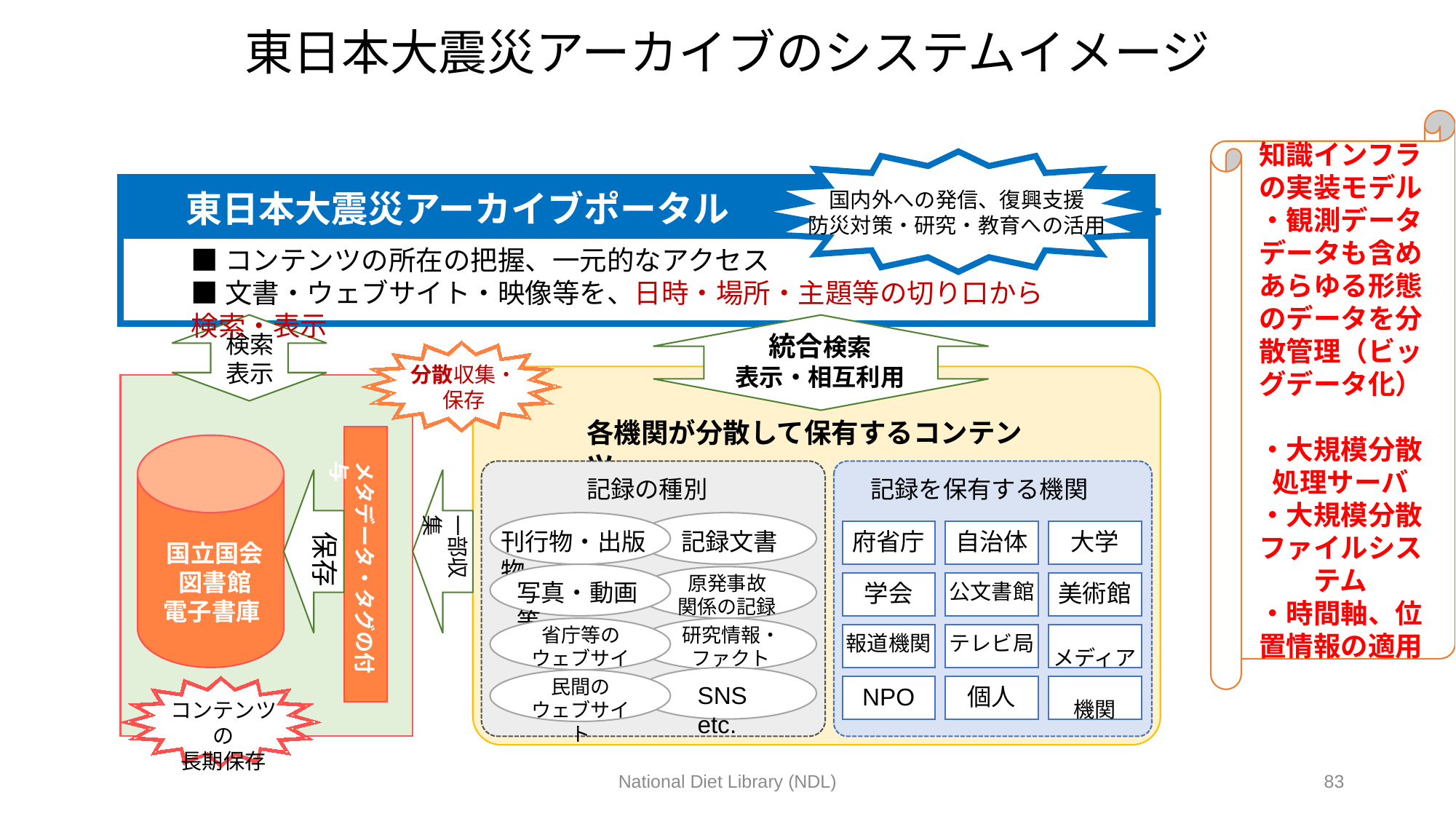

# 東日本大震災アーカイブのシステムイメージ
知識インフラの実装モデル
・観測データ
データも含めあらゆる形態のデータを分散管理（ビッグデータ化）

・大規模分散処理サーバ
・大規模分散ファイルシステム
・時間軸、位置情報の適用

国内外への発信、復興支援
防災対策・研究・教育への活用

東日本大震災アーカイブポータル
■コンテンツの所在の把握、一元的なアクセス
■文書・ウェブサイト・映像等を、日時・場所・主題等の切り口から検索・表示

検索
表示

統合検索
表示・相互利用

分散収集・保存

各機関が分散して保有するコンテンツ

メタデータ・タグの付与

国立国会図書館
電子書庫

記録の種別
記録を保有する機関

保存

一部収集

刊行物・出版物

記録文書

写真・動画等
原発事故
関係の記録

省庁等の
ウェブサイト

研究情報・ファクトデータ

SNS etc.
民間の
ウェブサイト

府省庁

自治体

大学

学会

公文書館

美術館

報道機関

テレビ局

Web上
メディア

NPO

個人

その他
機関

コンテンツの
長期保存
National Diet Library (NDL)
83